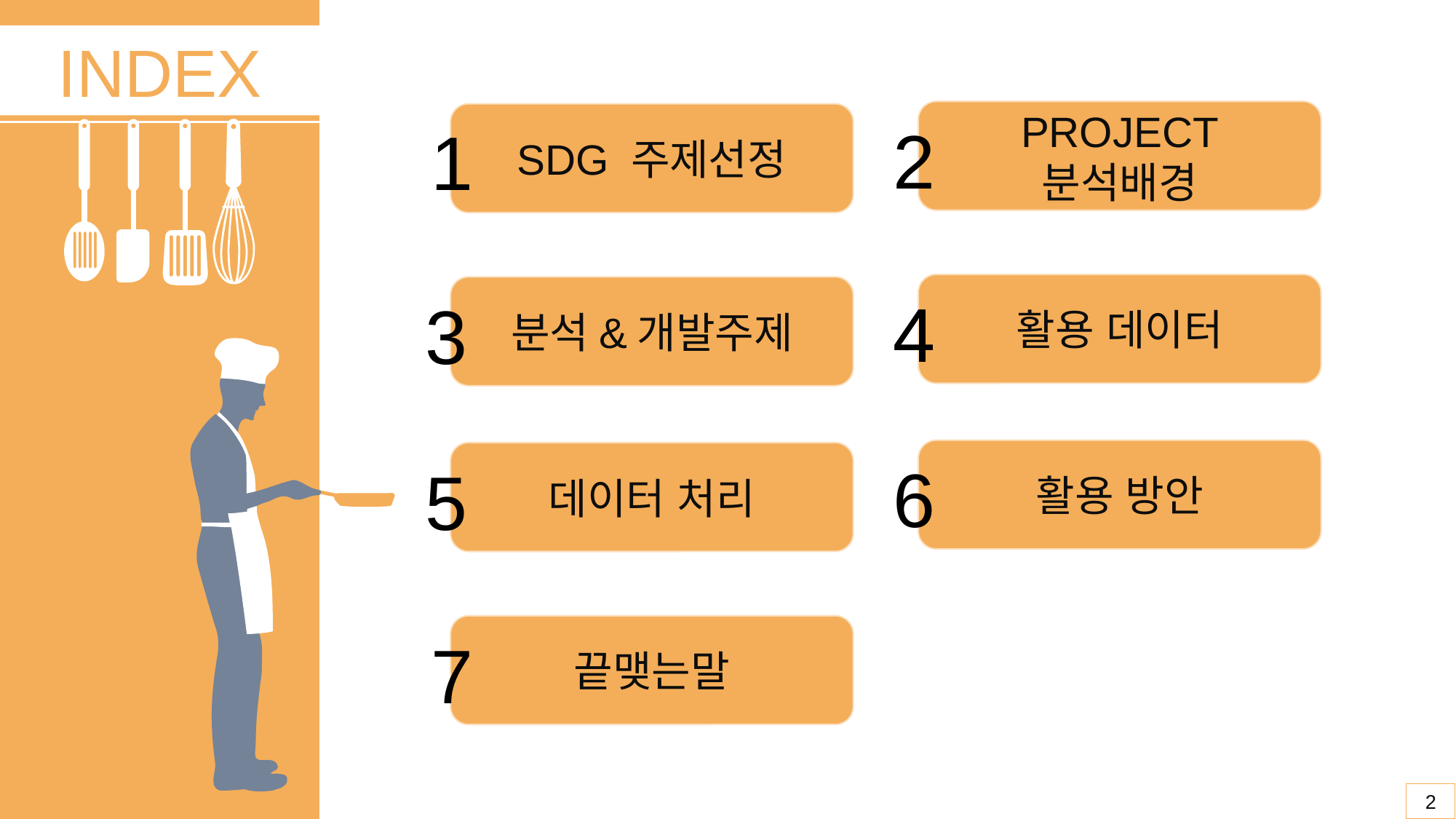

INDEX
PROJECT
분석배경
SDG 주제선정
2
1
활용 데이터
분석&개발주제
4
4
3
활용 방안
데이터 처리
6
5
끝맺는말
7

2